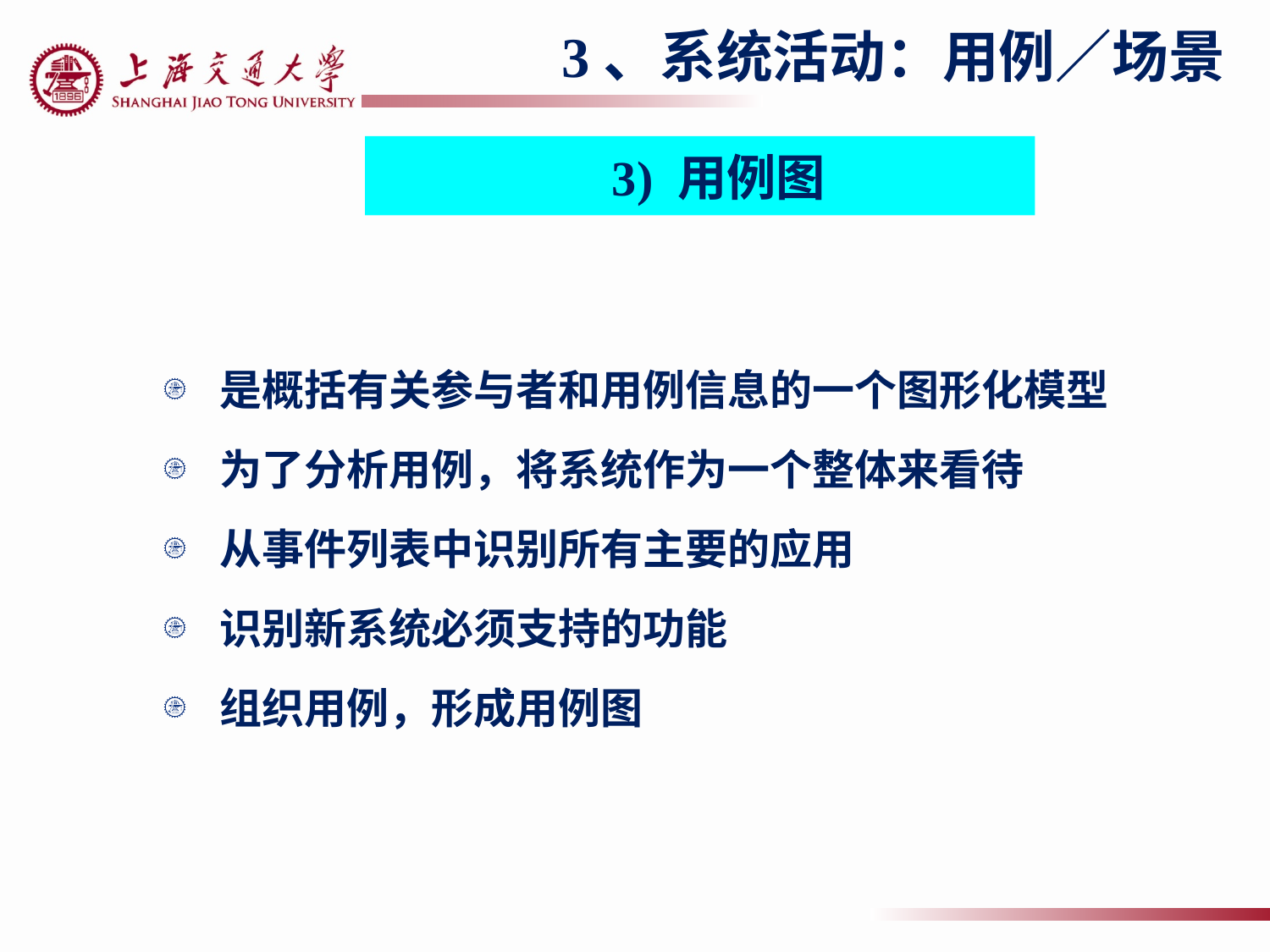

3、系统活动：用例／场景
3) 用例图
是概括有关参与者和用例信息的一个图形化模型
为了分析用例，将系统作为一个整体来看待
从事件列表中识别所有主要的应用
识别新系统必须支持的功能
组织用例，形成用例图